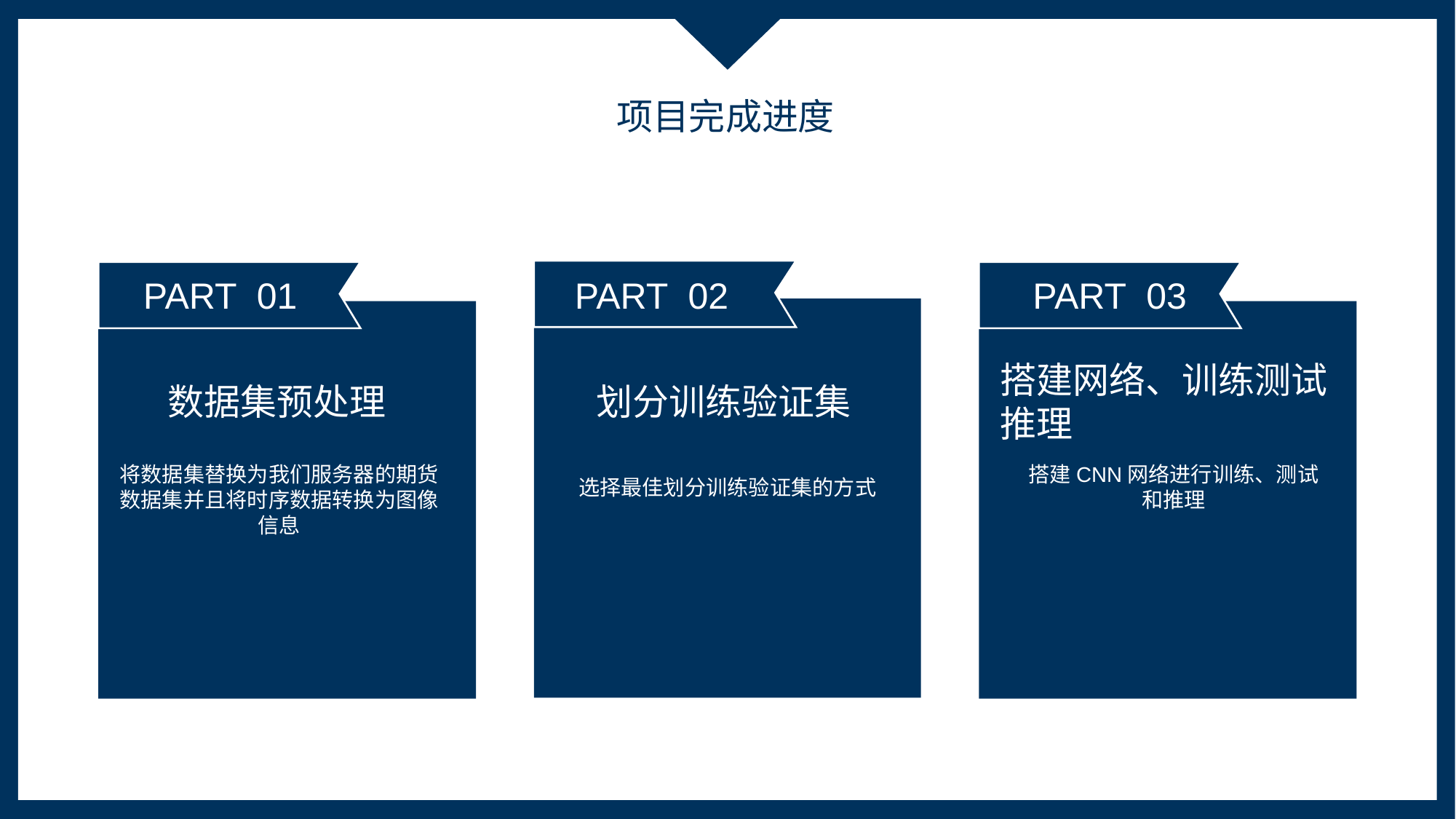

项目完成进度

PART  01
PART  02
PART  03

搭建网络、训练测试推理
数据集预处理
划分训练验证集
将数据集替换为我们服务器的期货数据集并且将时序数据转换为图像信息
搭建CNN网络进行训练、测试
和推理
选择最佳划分训练验证集的方式